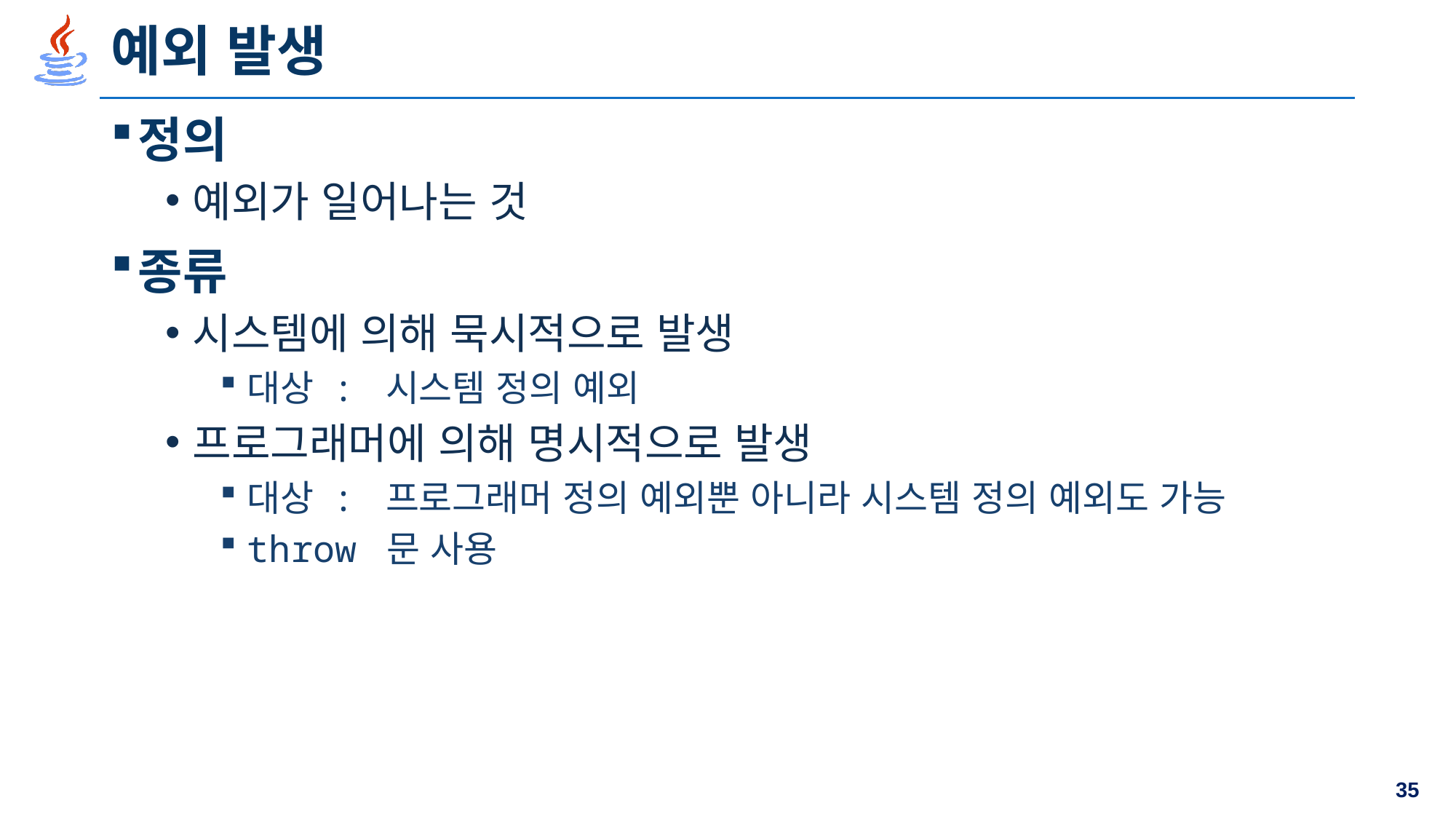

# 예외 발생
정의
예외가 일어나는 것
종류
시스템에 의해 묵시적으로 발생
대상 : 시스템 정의 예외
프로그래머에 의해 명시적으로 발생
대상 : 프로그래머 정의 예외뿐 아니라 시스템 정의 예외도 가능
throw 문 사용
35